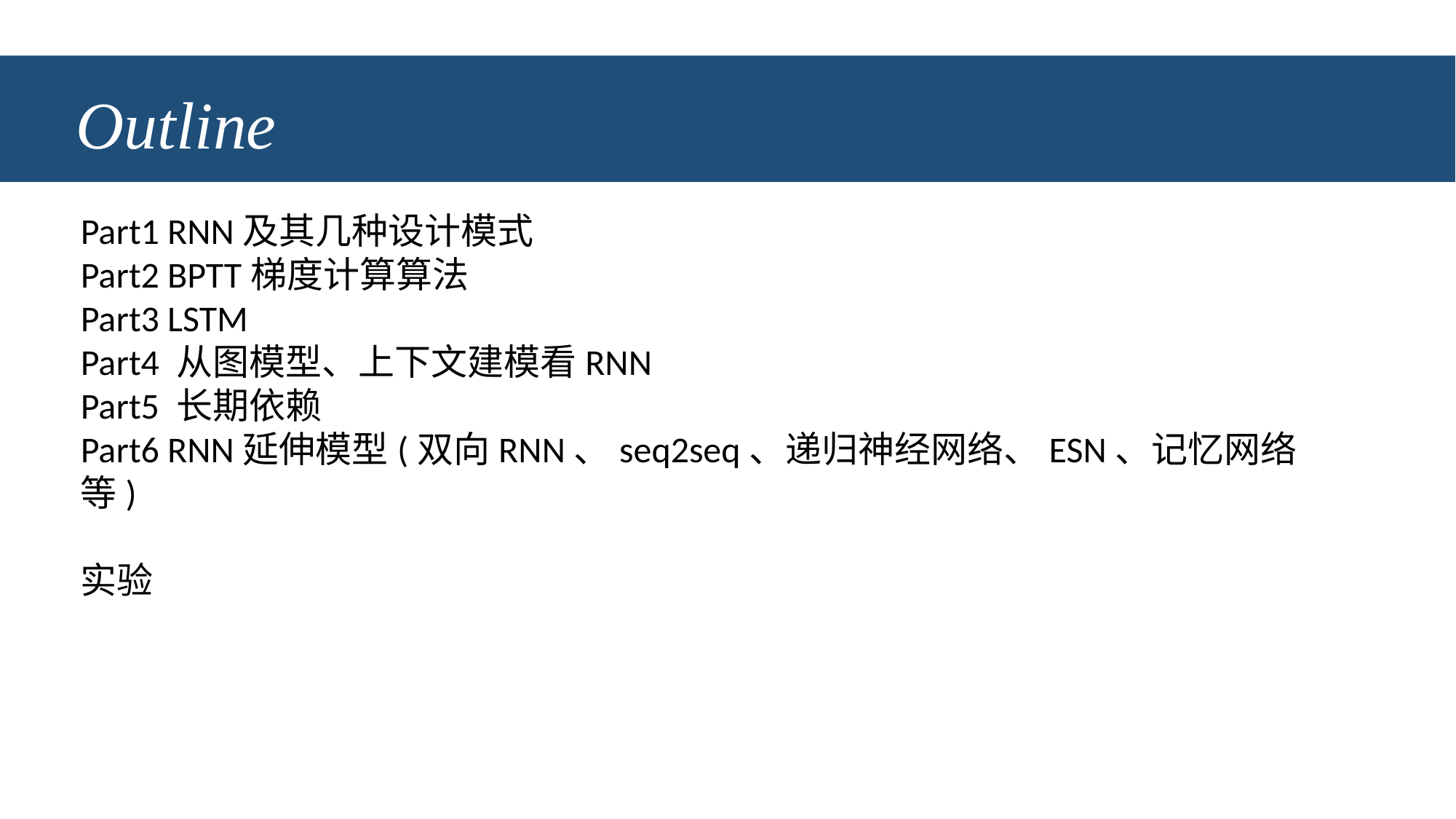

# Outline

Part1 RNN及其几种设计模式
Part2 BPTT梯度计算算法
Part3 LSTM
Part4 从图模型、上下文建模看RNN
Part5 长期依赖
Part6 RNN延伸模型(双向RNN、seq2seq、递归神经网络、ESN、记忆网络等)

实验